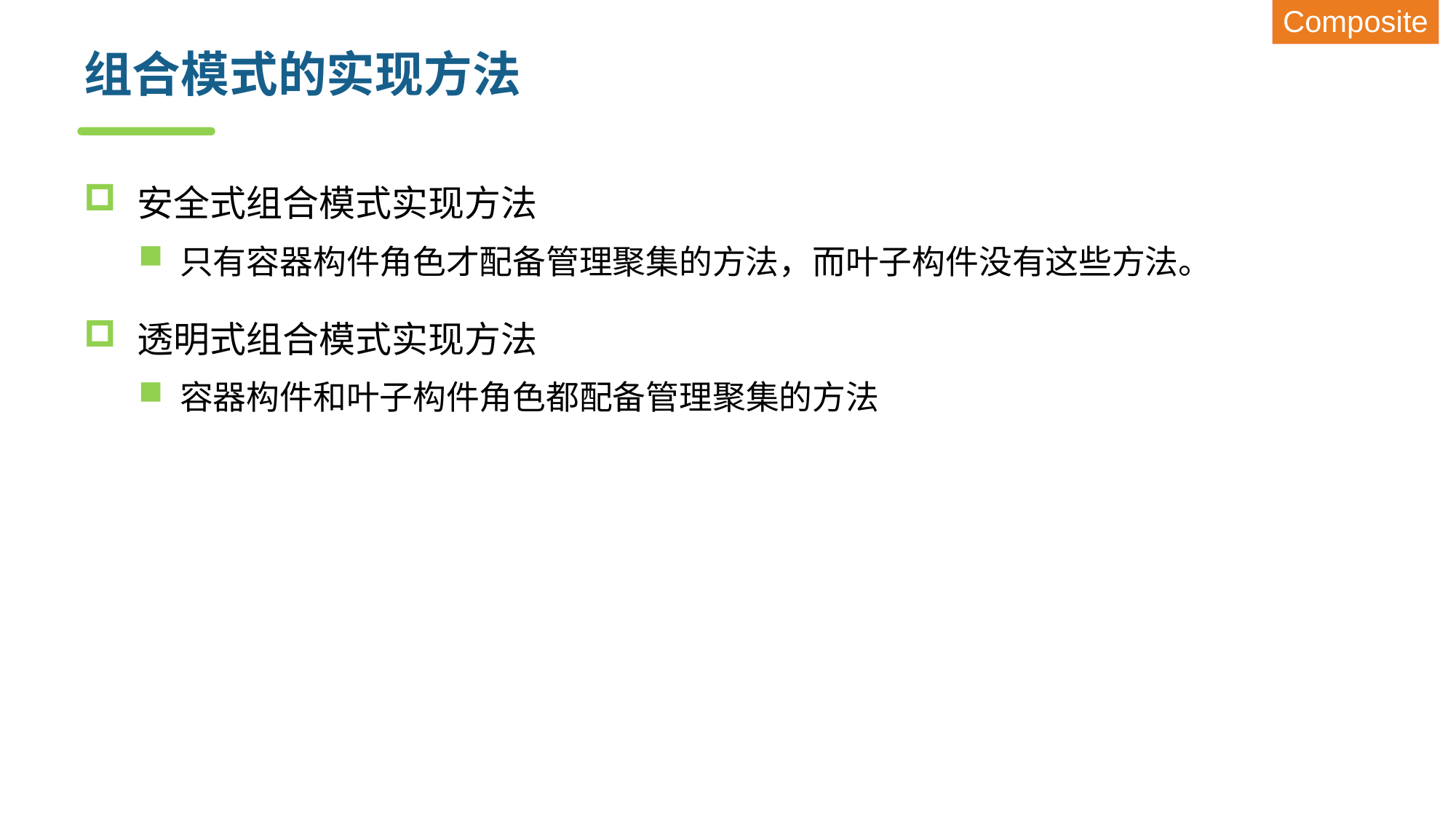

Composite
# 组合模式的实现方法
安全式组合模式实现方法
只有容器构件角色才配备管理聚集的方法，而叶子构件没有这些方法。
透明式组合模式实现方法
容器构件和叶子构件角色都配备管理聚集的方法

100